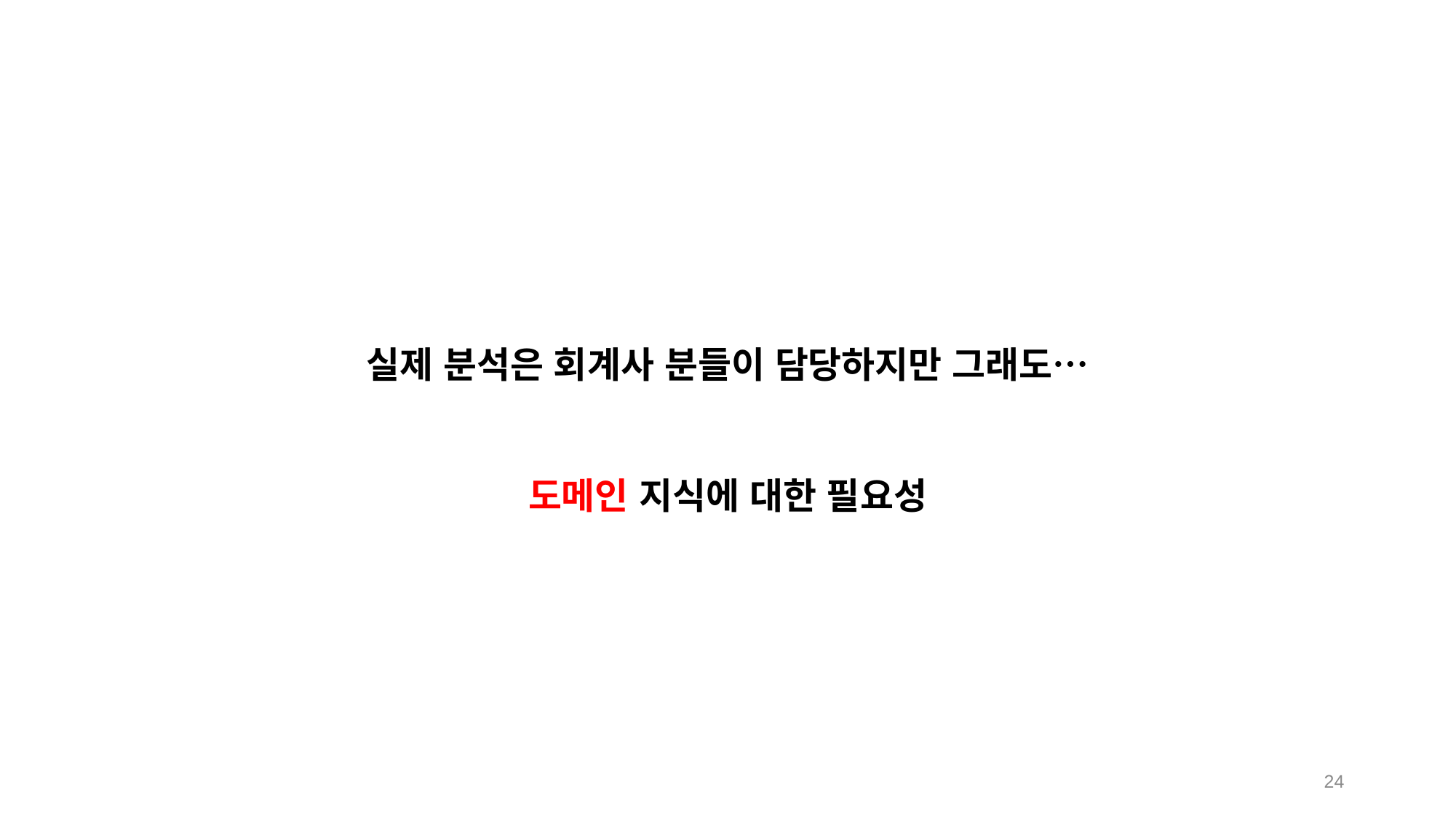

실제 분석은 회계사 분들이 담당하지만 그래도…

도메인 지식에 대한 필요성
24